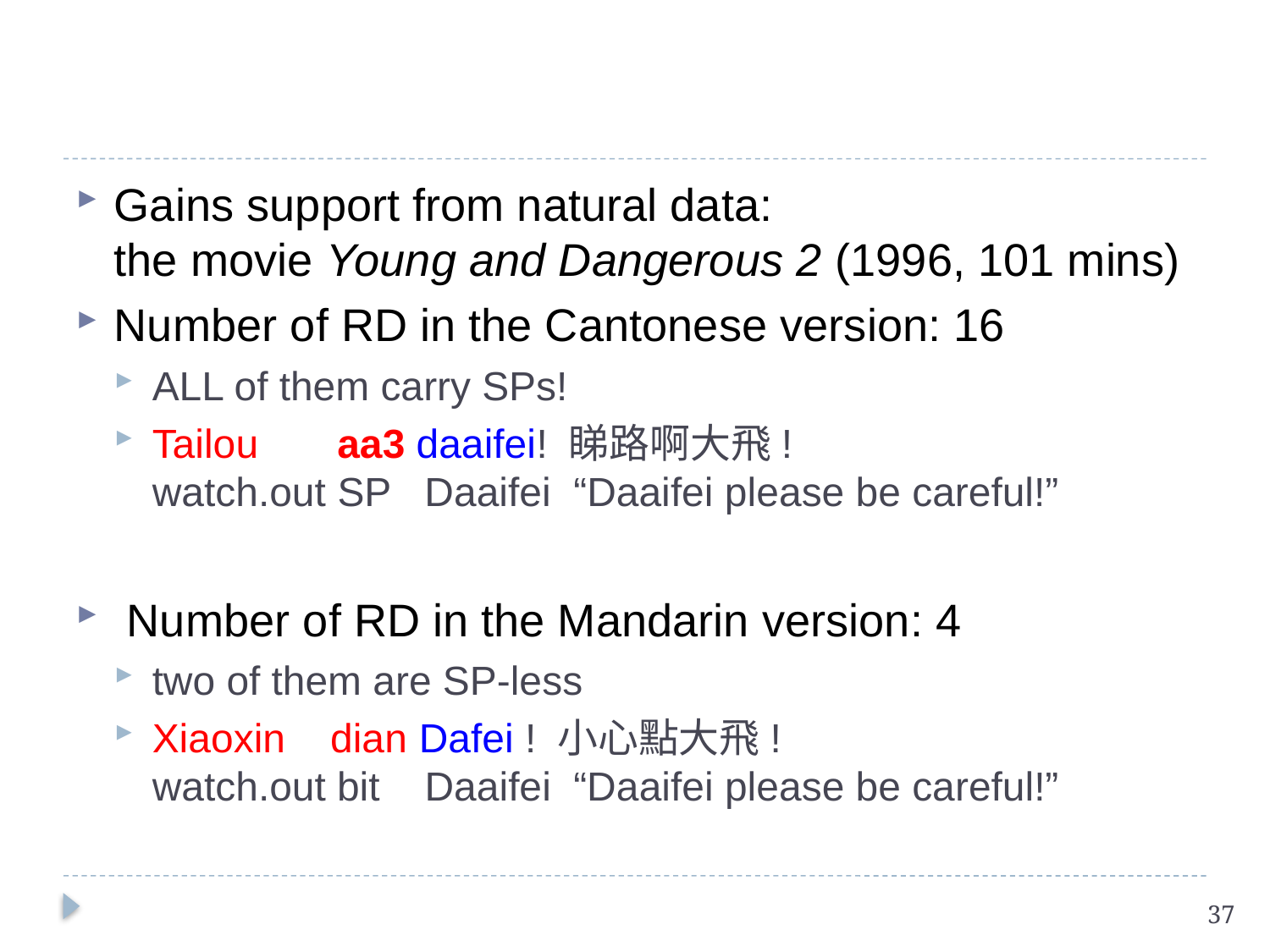

#
Gains support from natural data:
the movie Young and Dangerous 2 (1996, 101 mins)
Number of RD in the Cantonese version: 16
ALL of them carry SPs!
Tailou       aa3 daaifei! 睇路啊大飛!
watch.out sp   Daaifei  “Daaifei please be careful!”

 Number of RD in the Mandarin version: 4
two of them are SP-less
Xiaoxin    dian Dafei ! 小心點大飛!
watch.out bit    Daaifei  “Daaifei please be careful!”

37